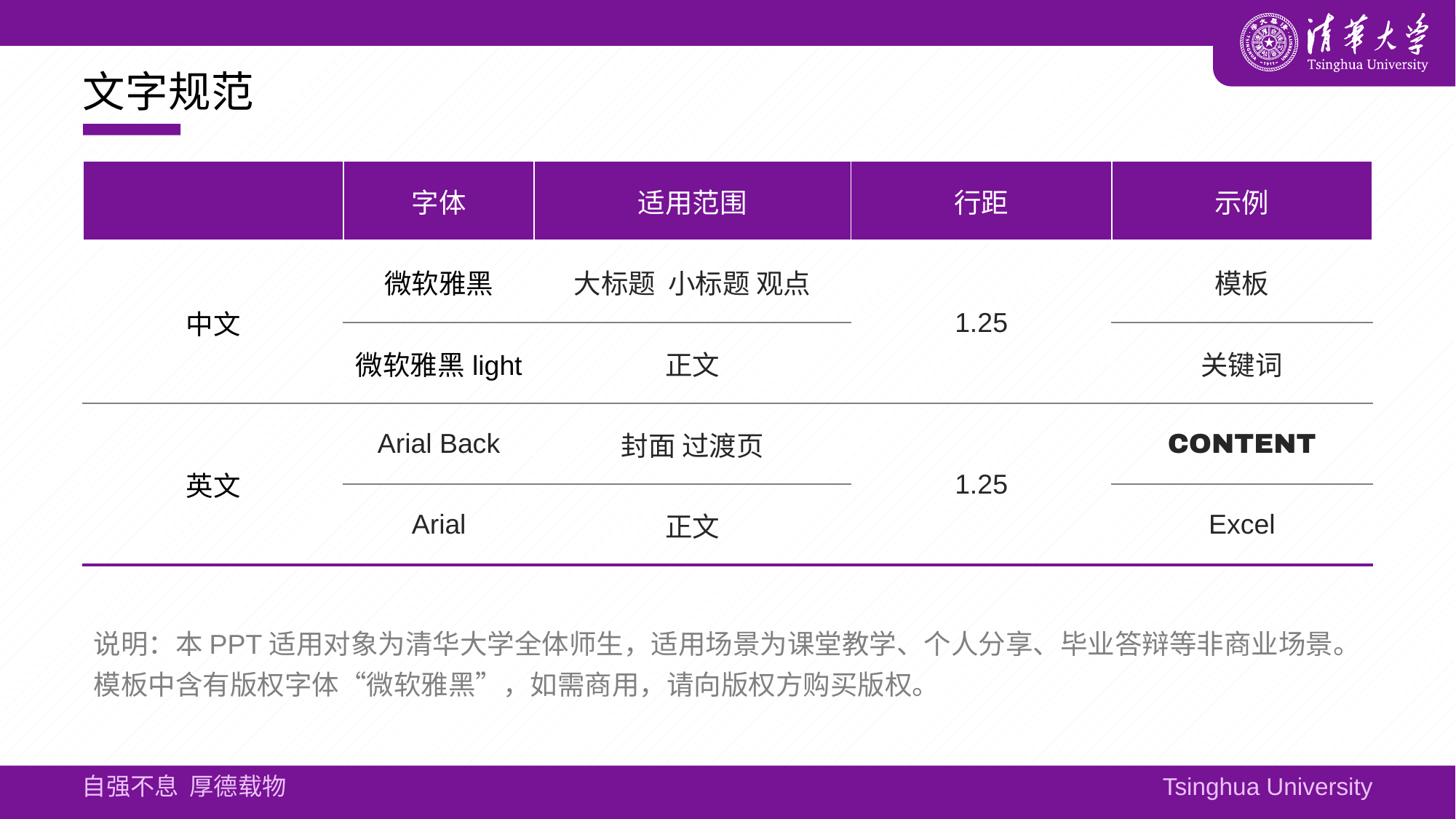

# 文字规范
|  | 字体 | 适用范围 | 行距 | 示例 |
| --- | --- | --- | --- | --- |
| 中文 | 微软雅黑 | 大标题 小标题 观点 | 1.25 | 模板 |
|  | 微软雅黑light | 正文 |  | 关键词 |
| 英文 | Arial Back | 封面 过渡页 | 1.25 | CONTENT |
|  | Arial | 正文 |  | Excel |
说明：本PPT适用对象为清华大学全体师生，适用场景为课堂教学、个人分享、毕业答辩等非商业场景。模板中含有版权字体“微软雅黑”，如需商用，请向版权方购买版权。